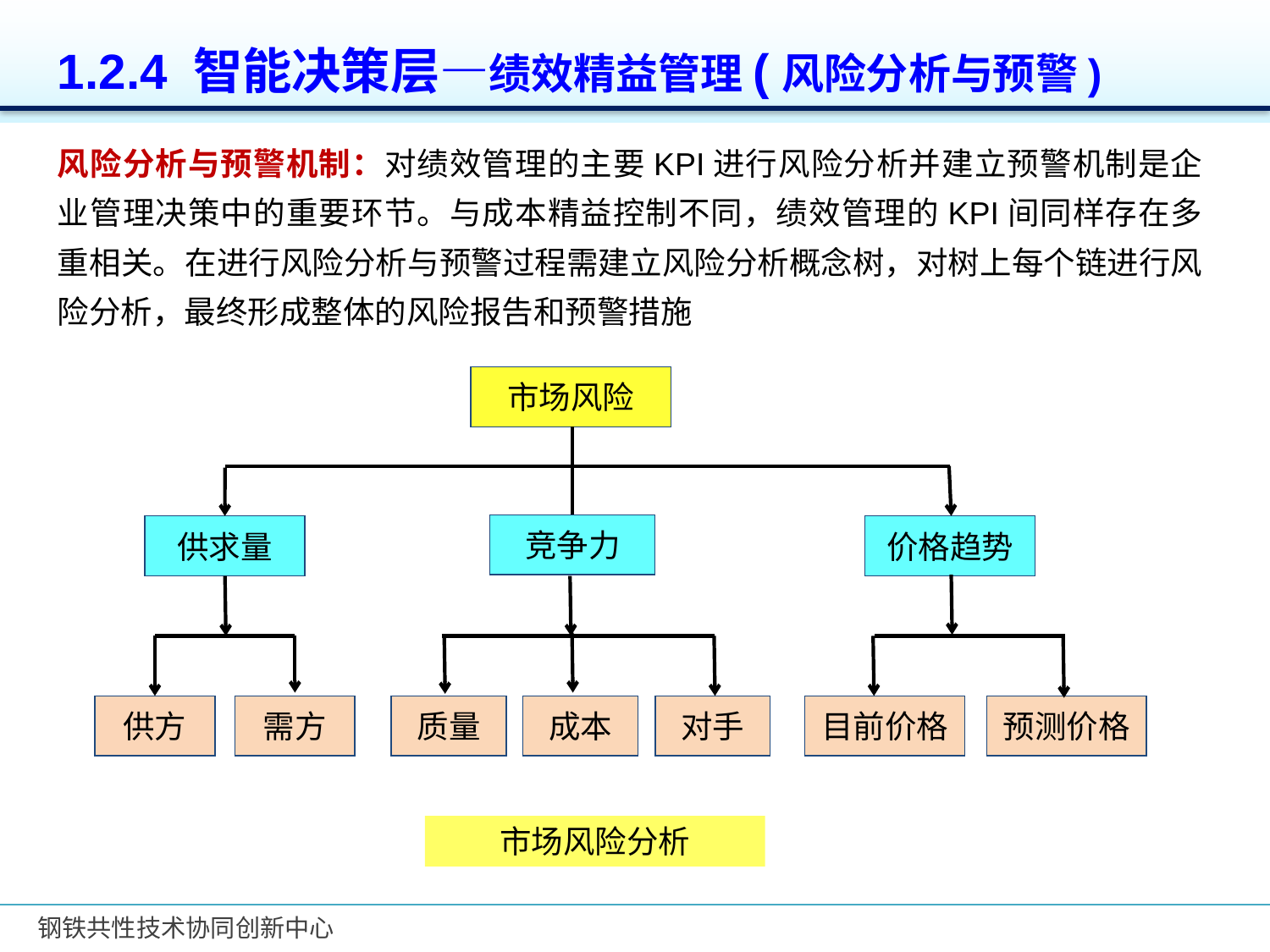

1.2.4 智能决策层—绩效精益管理(风险分析与预警)
风险分析与预警机制：对绩效管理的主要KPI进行风险分析并建立预警机制是企业管理决策中的重要环节。与成本精益控制不同，绩效管理的KPI间同样存在多重相关。在进行风险分析与预警过程需建立风险分析概念树，对树上每个链进行风险分析，最终形成整体的风险报告和预警措施
市场风险
竞争力
供求量
价格趋势
供方
需方
质量
成本
对手
目前价格
预测价格
市场风险分析